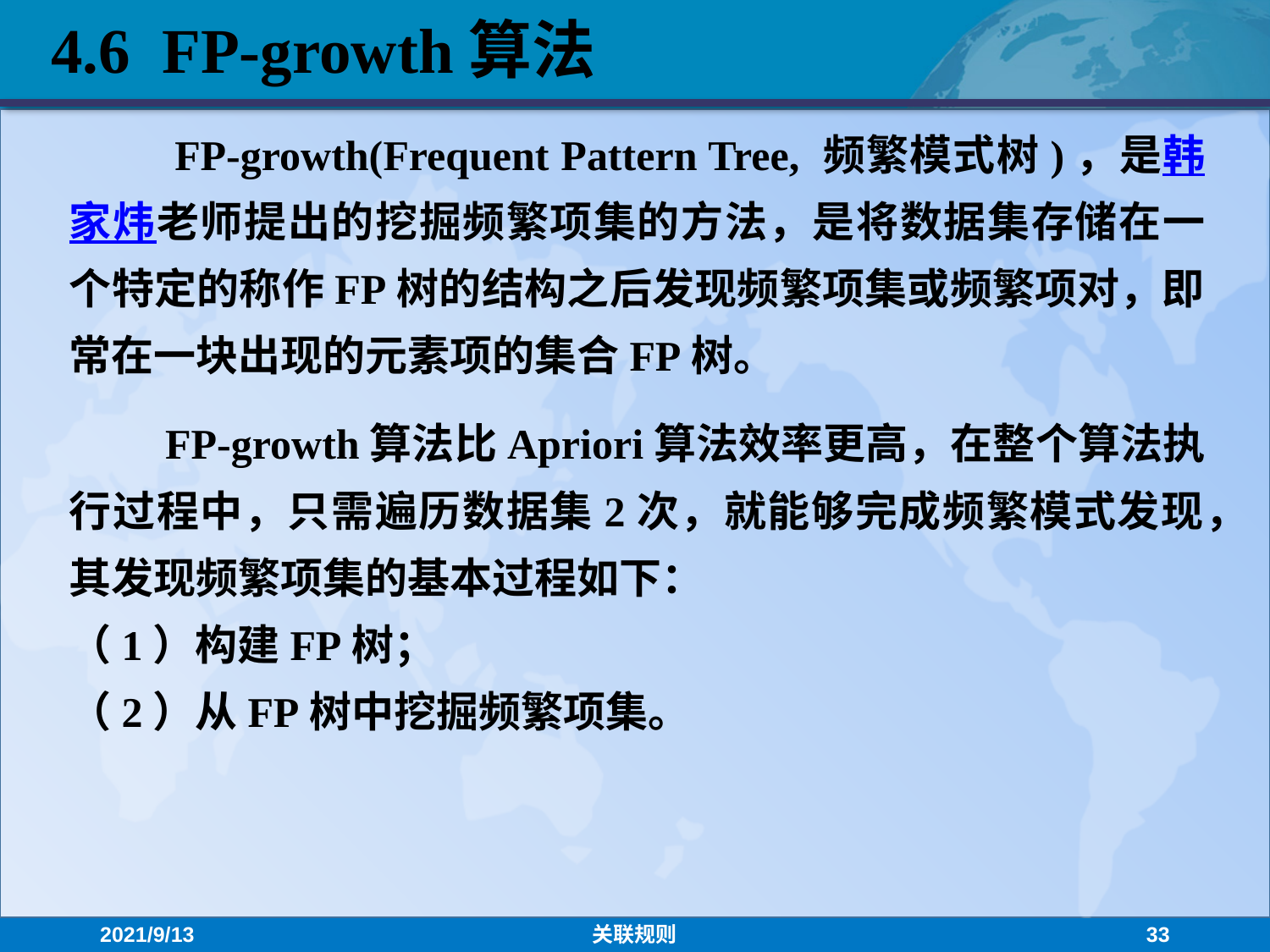

4.6  FP-growth算法
         FP-growth(Frequent Pattern Tree, 频繁模式树)，是韩家炜老师提出的挖掘频繁项集的方法，是将数据集存储在一个特定的称作FP树的结构之后发现频繁项集或频繁项对，即常在一块出现的元素项的集合FP树。
         FP-growth算法比Apriori算法效率更高，在整个算法执行过程中，只需遍历数据集2次，就能够完成频繁模式发现，其发现频繁项集的基本过程如下：
（1）构建FP树；
（2）从FP树中挖掘频繁项集。
2021/9/13
关联规则
33